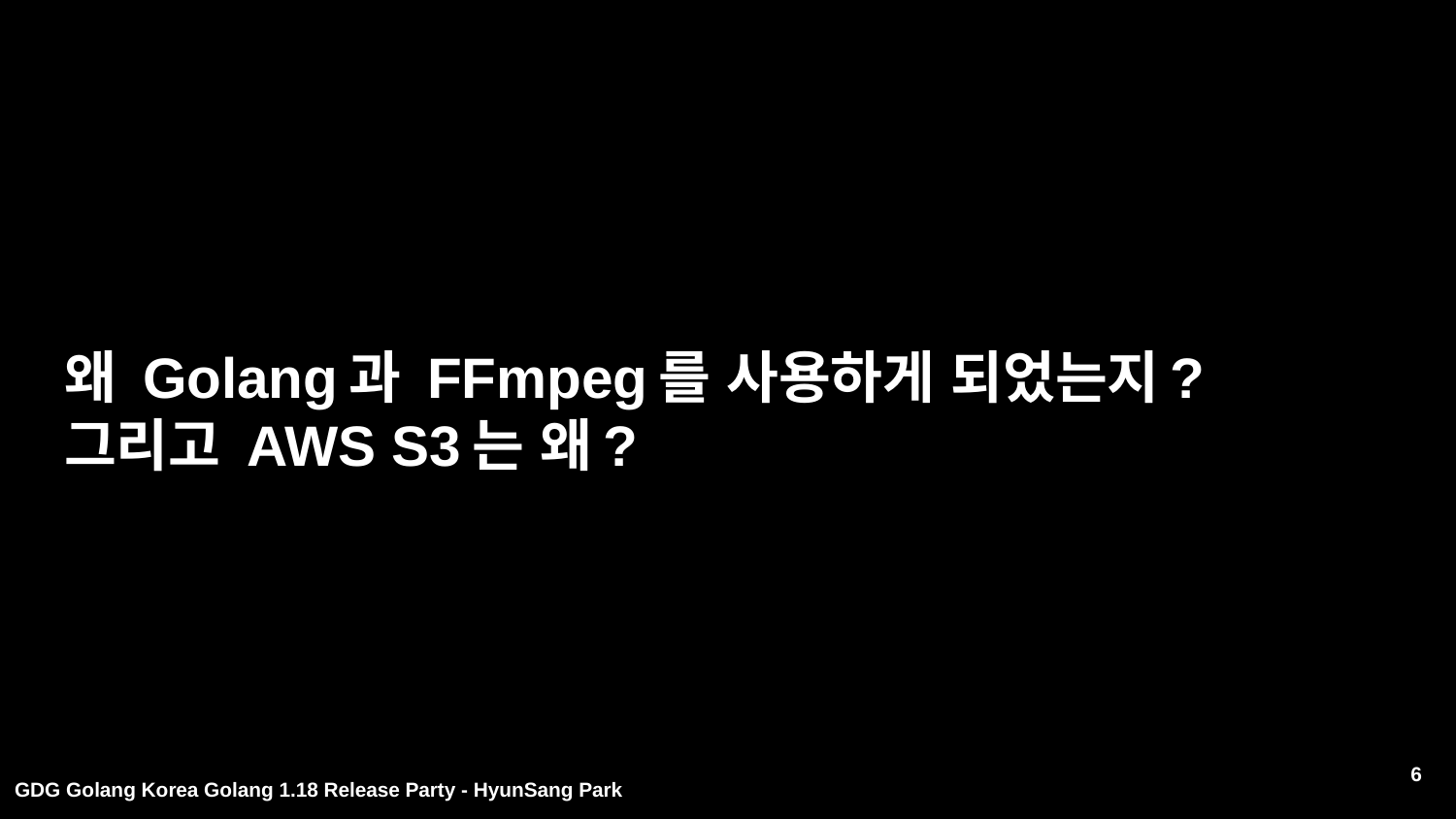

# 왜 Golang과 FFmpeg를 사용하게 되었는지?
그리고 AWS S3는 왜?
6
GDG Golang Korea Golang 1.18 Release Party - HyunSang Park